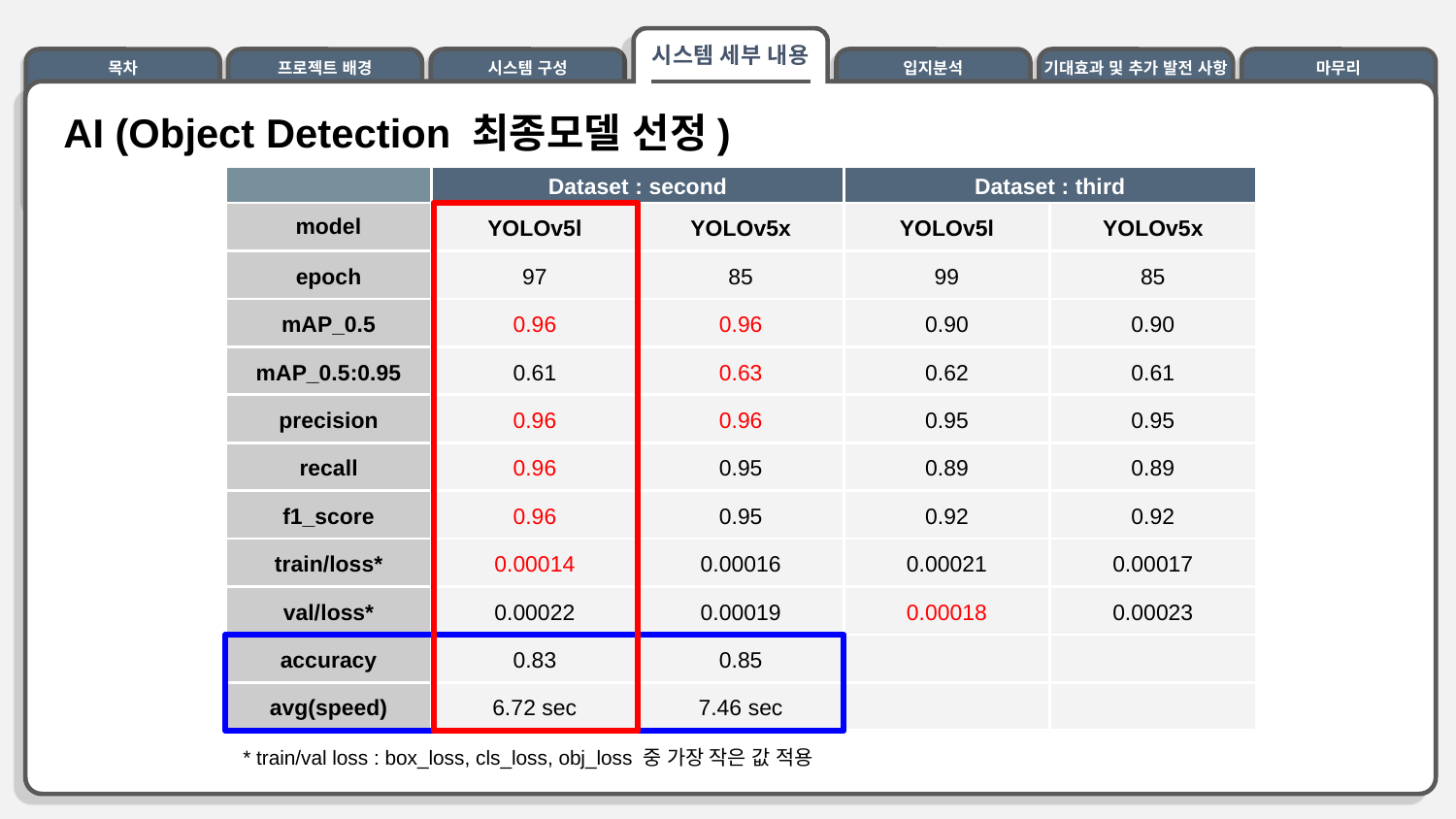

목차
프로젝트 배경
시스템 구성
입지분석
기대효과 및 추가 발전 사항

마무리
시스템 세부 내용
AI (Object Detection 최종모델 선정)
|  | Dataset : second |  | Dataset : third |  |
| --- | --- | --- | --- | --- |
| model | YOLOv5l | YOLOv5x | YOLOv5l | YOLOv5x |
| epoch | 97 | 85 | 99 | 85 |
| mAP\_0.5 | 0.96 | 0.96 | 0.90 | 0.90 |
| mAP\_0.5:0.95 | 0.61 | 0.63 | 0.62 | 0.61 |
| precision | 0.96 | 0.96 | 0.95 | 0.95 |
| recall | 0.96 | 0.95 | 0.89 | 0.89 |
| f1\_score | 0.96 | 0.95 | 0.92 | 0.92 |
| train/loss\* | 0.00014 | 0.00016 | 0.00021 | 0.00017 |
| val/loss\* | 0.00022 | 0.00019 | 0.00018 | 0.00023 |
| accuracy | 0.83 | 0.85 |  |  |
| avg(speed) | 6.72 sec | 7.46 sec |  |  |

* train/val loss : box_loss, cls_loss, obj_loss 중 가장 작은 값 적용